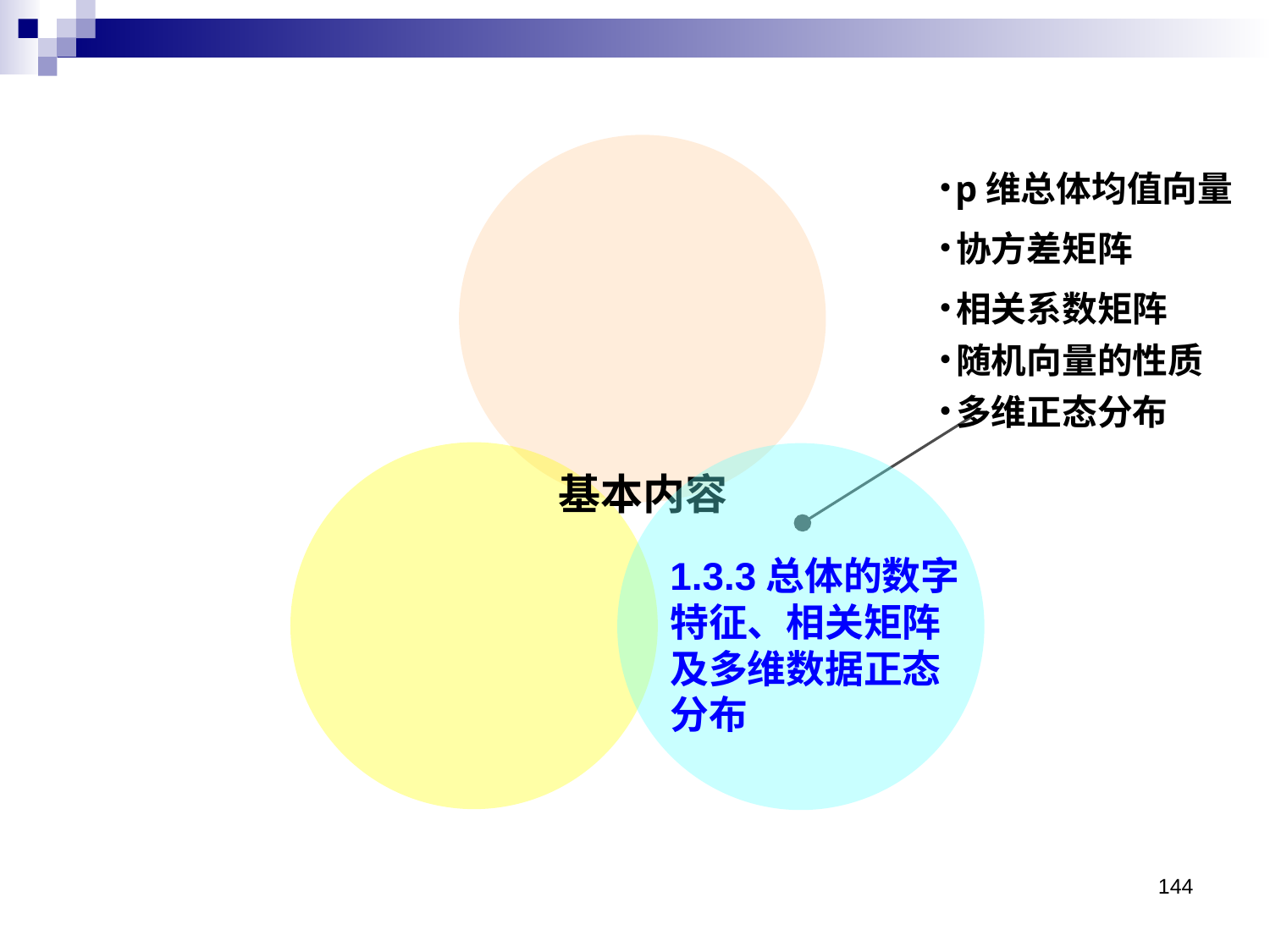

p维总体均值向量
协方差矩阵
相关系数矩阵
随机向量的性质
多维正态分布

基本内容
1.3.3总体的数字特征、相关矩阵及多维数据正态分布
144